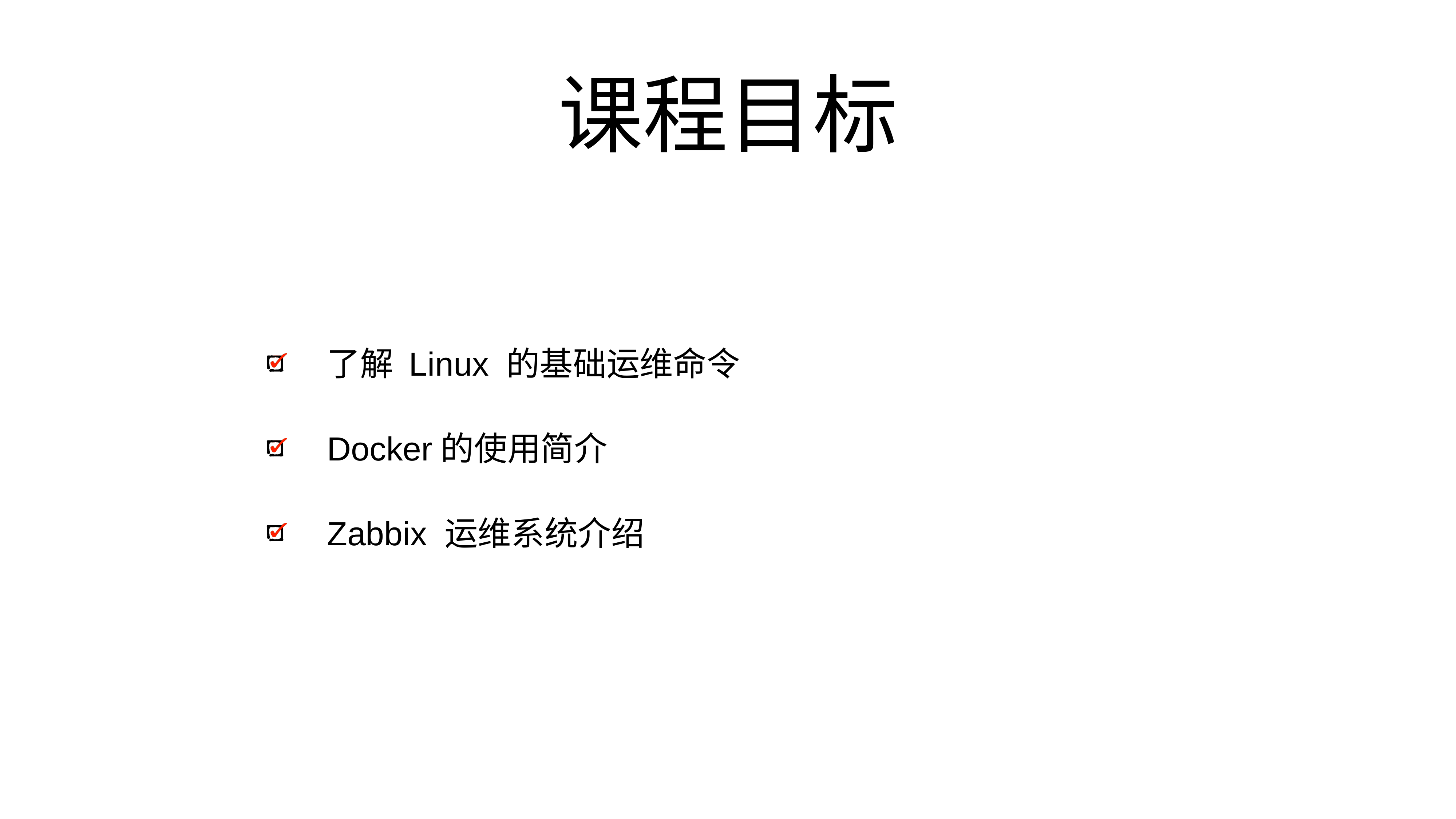

# 课程目标
了解 Linux 的基础运维命令
Docker的使用简介
Zabbix 运维系统介绍